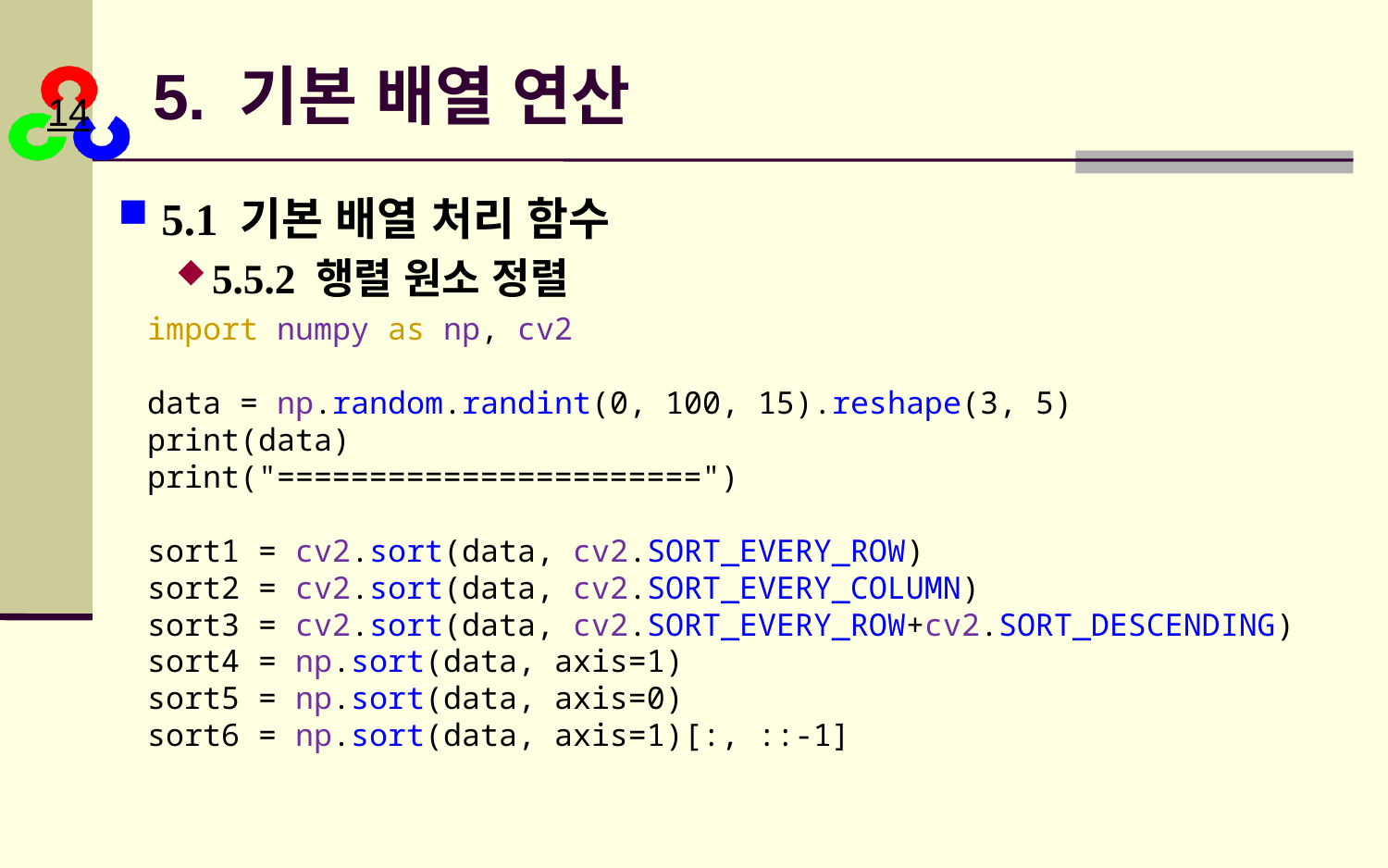

# 5. 기본 배열 연산
5.1 기본 배열 처리 함수
5.5.2 행렬 원소 정렬
import numpy as np, cv2
data = np.random.randint(0, 100, 15).reshape(3, 5)
print(data)
print("=======================")
sort1 = cv2.sort(data, cv2.SORT_EVERY_ROW)
sort2 = cv2.sort(data, cv2.SORT_EVERY_COLUMN)
sort3 = cv2.sort(data, cv2.SORT_EVERY_ROW+cv2.SORT_DESCENDING)
sort4 = np.sort(data, axis=1)
sort5 = np.sort(data, axis=0)
sort6 = np.sort(data, axis=1)[:, ::-1]